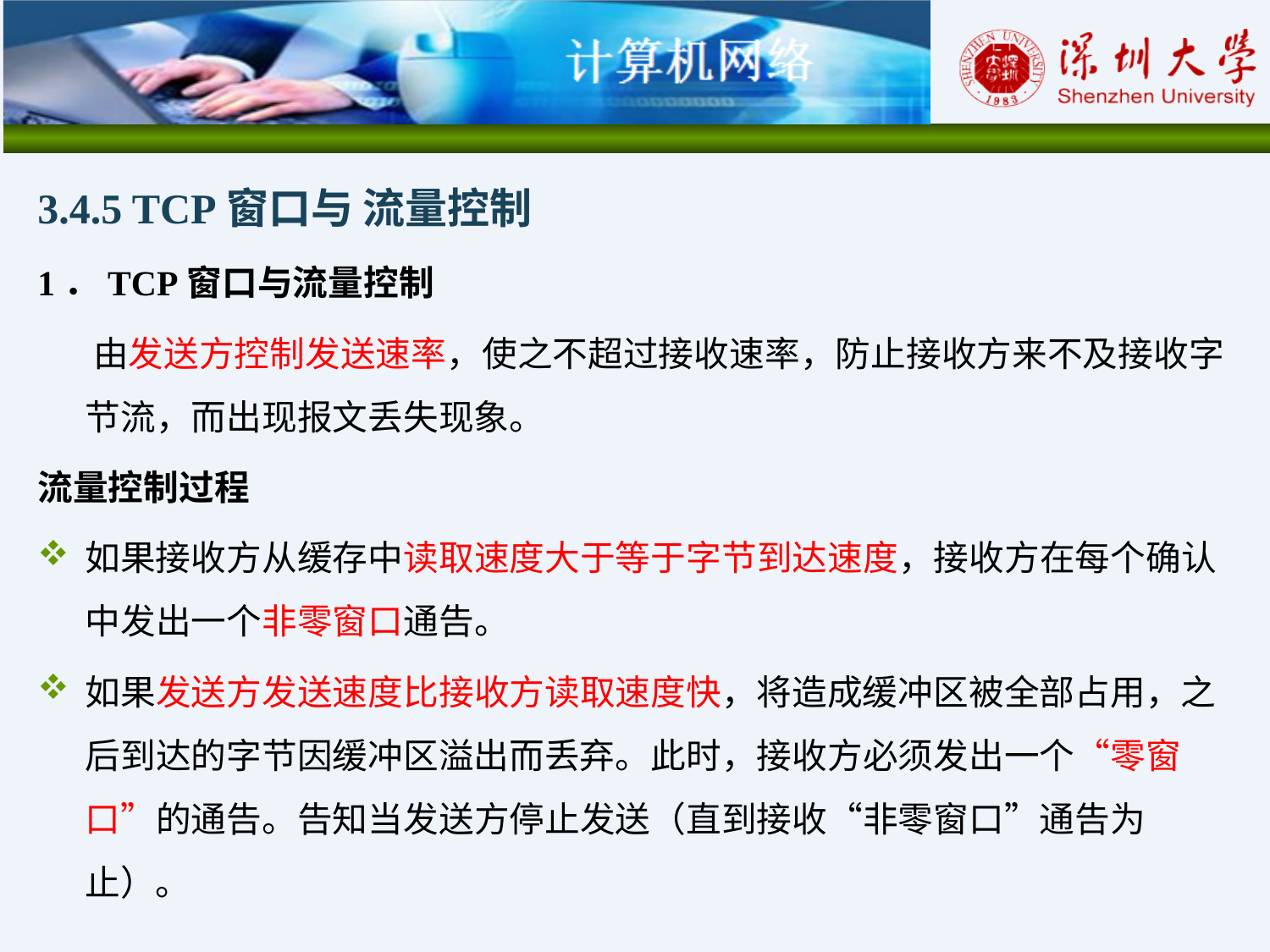

3.4.5 TCP窗口与 流量控制
1．TCP窗口与流量控制
      由发送方控制发送速率，使之不超过接收速率，防止接收方来不及接收字节流，而出现报文丢失现象。
流量控制过程
如果接收方从缓存中读取速度大于等于字节到达速度，接收方在每个确认中发出一个非零窗口通告。
如果发送方发送速度比接收方读取速度快，将造成缓冲区被全部占用，之后到达的字节因缓冲区溢出而丢弃。此时，接收方必须发出一个“零窗口”的通告。告知当发送方停止发送（直到接收“非零窗口”通告为止）。